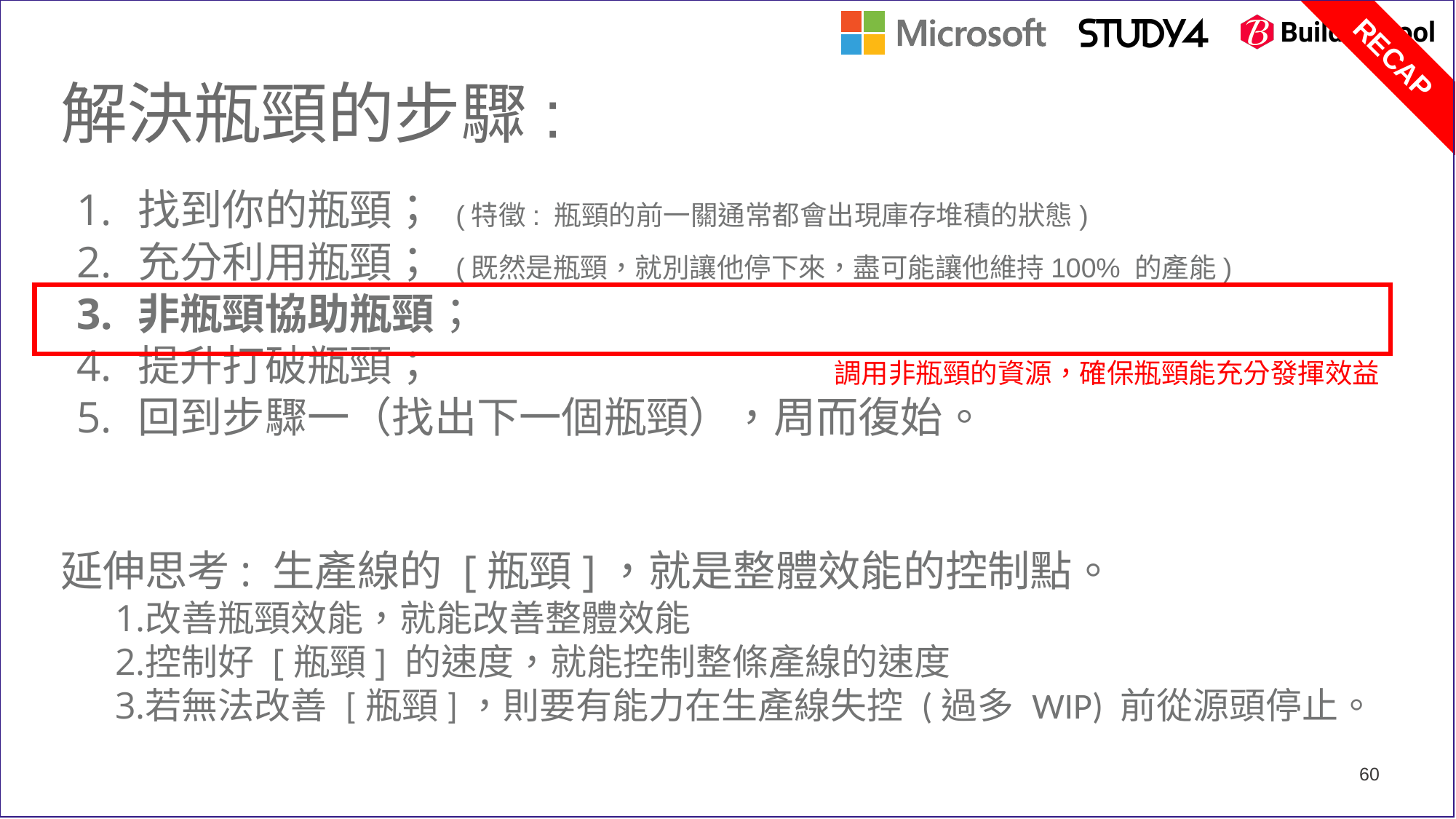

RECAP
# 解決瓶頸的步驟:
找到你的瓶頸； (特徵: 瓶頸的前一關通常都會出現庫存堆積的狀態)
充分利用瓶頸； (既然是瓶頸，就別讓他停下來，盡可能讓他維持100% 的產能)
非瓶頸協助瓶頸；
提升打破瓶頸；
回到步驟一（找出下一個瓶頸），周而復始。

延伸思考: 生產線的 [瓶頸]，就是整體效能的控制點。
改善瓶頸效能，就能改善整體效能
控制好 [瓶頸] 的速度，就能控制整條產線的速度
若無法改善 [瓶頸]，則要有能力在生產線失控 (過多 WIP) 前從源頭停止。

調用非瓶頸的資源，確保瓶頸能充分發揮效益
60